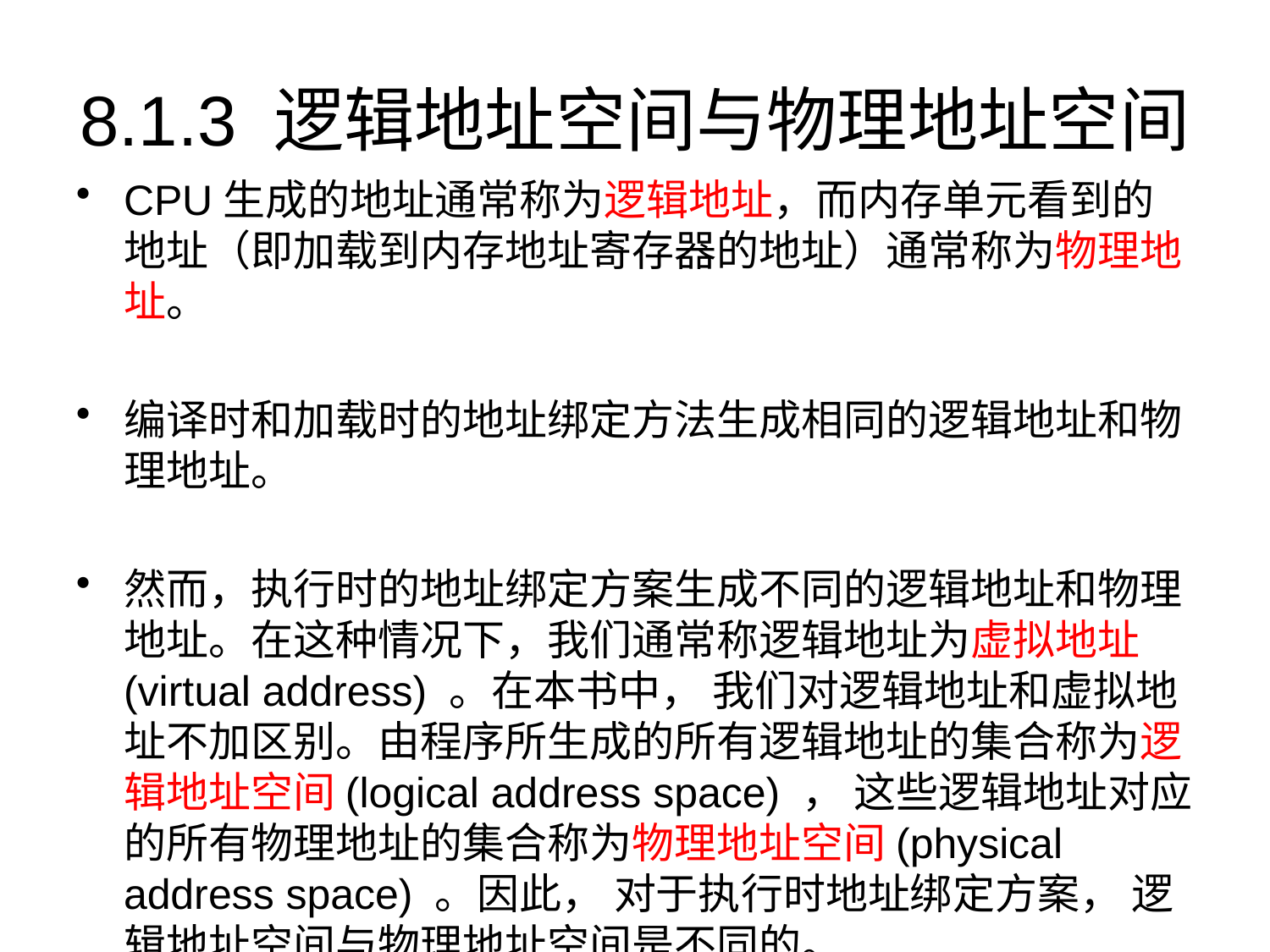

# 8.1.3 逻辑地址空间与物理地址空间
CPU生成的地址通常称为逻辑地址，而内存单元看到的地址（即加载到内存地址寄存器的地址）通常称为物理地址。

编译时和加载时的地址绑定方法生成相同的逻辑地址和物理地址。

然而，执行时的地址绑定方案生成不同的逻辑地址和物理地址。在这种情况下，我们通常称逻辑地址为虚拟地址(virtual address) 。在本书中， 我们对逻辑地址和虚拟地址不加区别。由程序所生成的所有逻辑地址的集合称为逻辑地址空间(logical address space) ， 这些逻辑地址对应的所有物理地址的集合称为物理地址空间(physical address space) 。因此， 对于执行时地址绑定方案， 逻辑地址空间与物理地址空间是不同的。